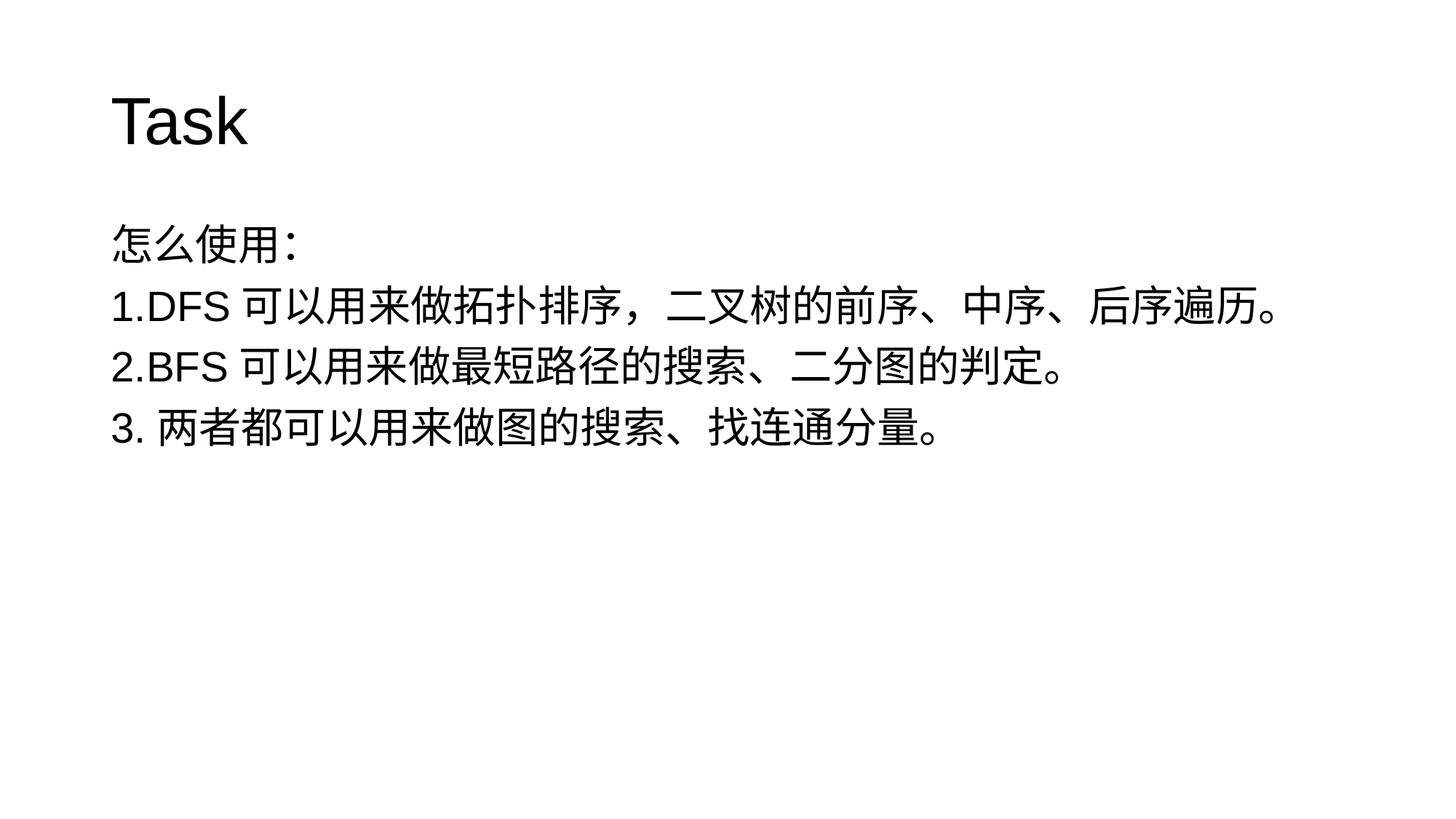

# Task
怎么使用：
1.DFS可以用来做拓扑排序，二叉树的前序、中序、后序遍历。
2.BFS可以用来做最短路径的搜索、二分图的判定。
3.两者都可以用来做图的搜索、找连通分量。